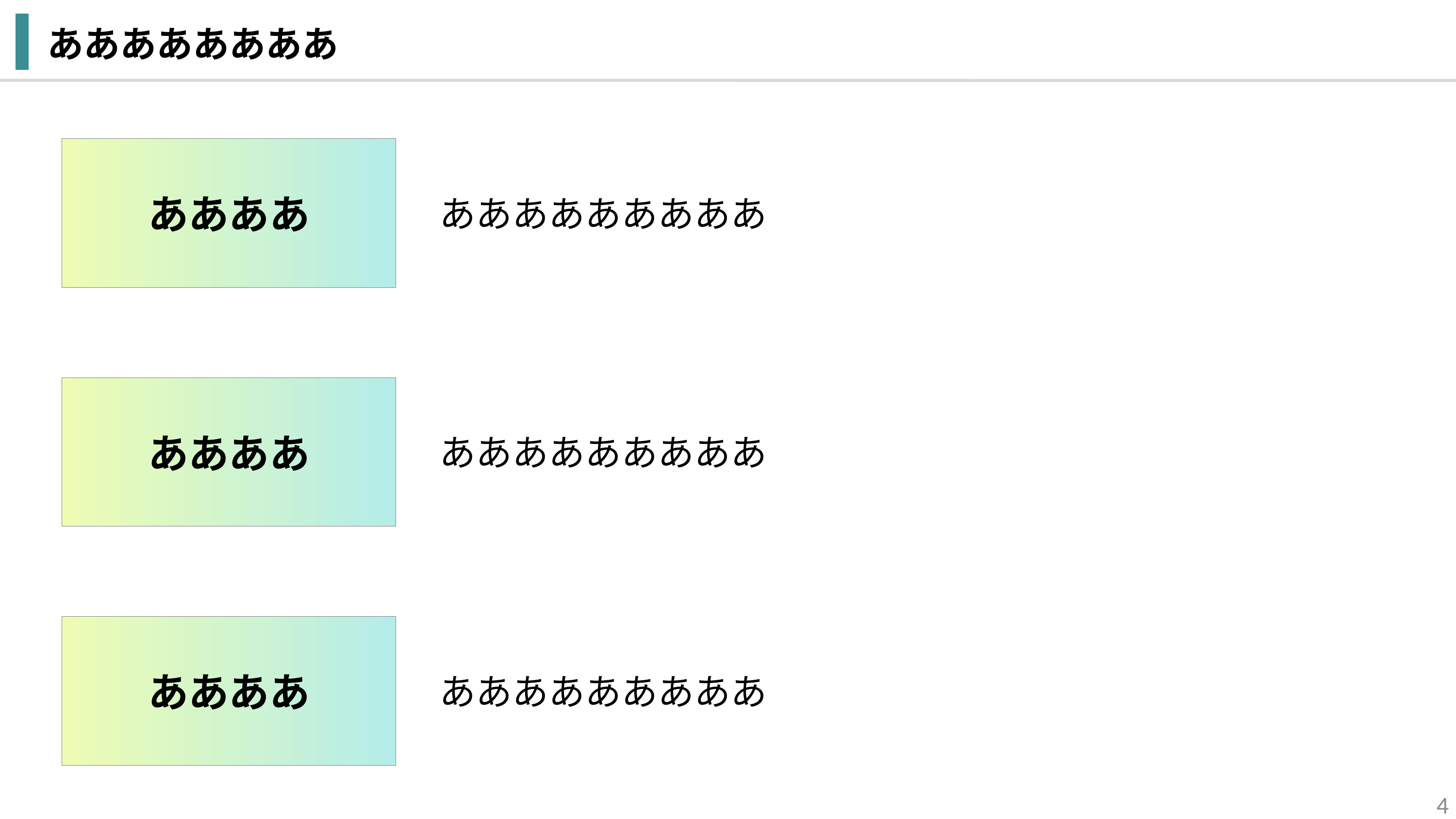

ああああああああ

ああああ
あああああああああ

ああああ
あああああああああ
ああああ
あああああああああ
4